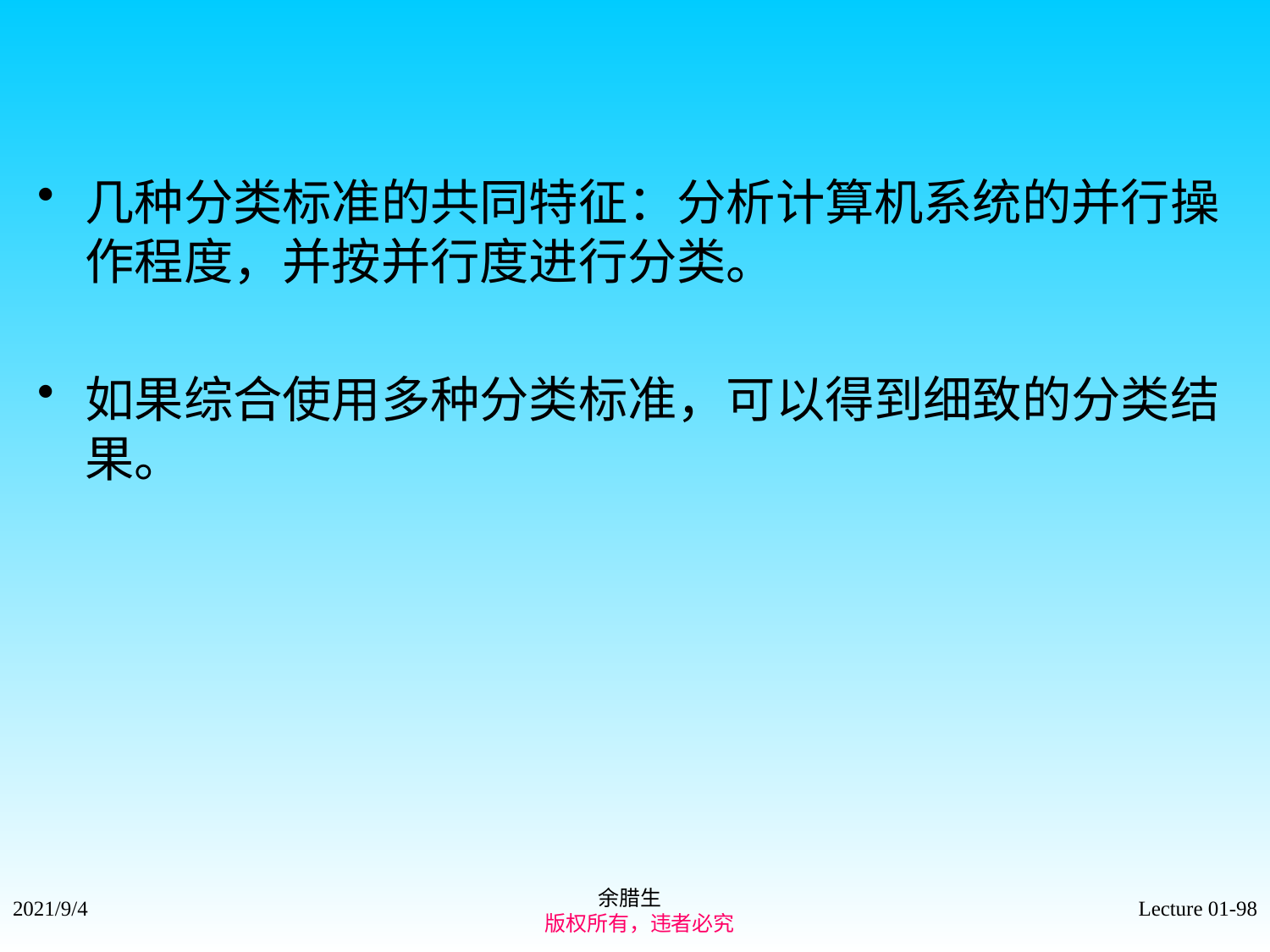

几种分类标准的共同特征：分析计算机系统的并行操作程度，并按并行度进行分类。

如果综合使用多种分类标准，可以得到细致的分类结果。
余腊生
 版权所有，违者必究
2021/9/4
Lecture 01-98